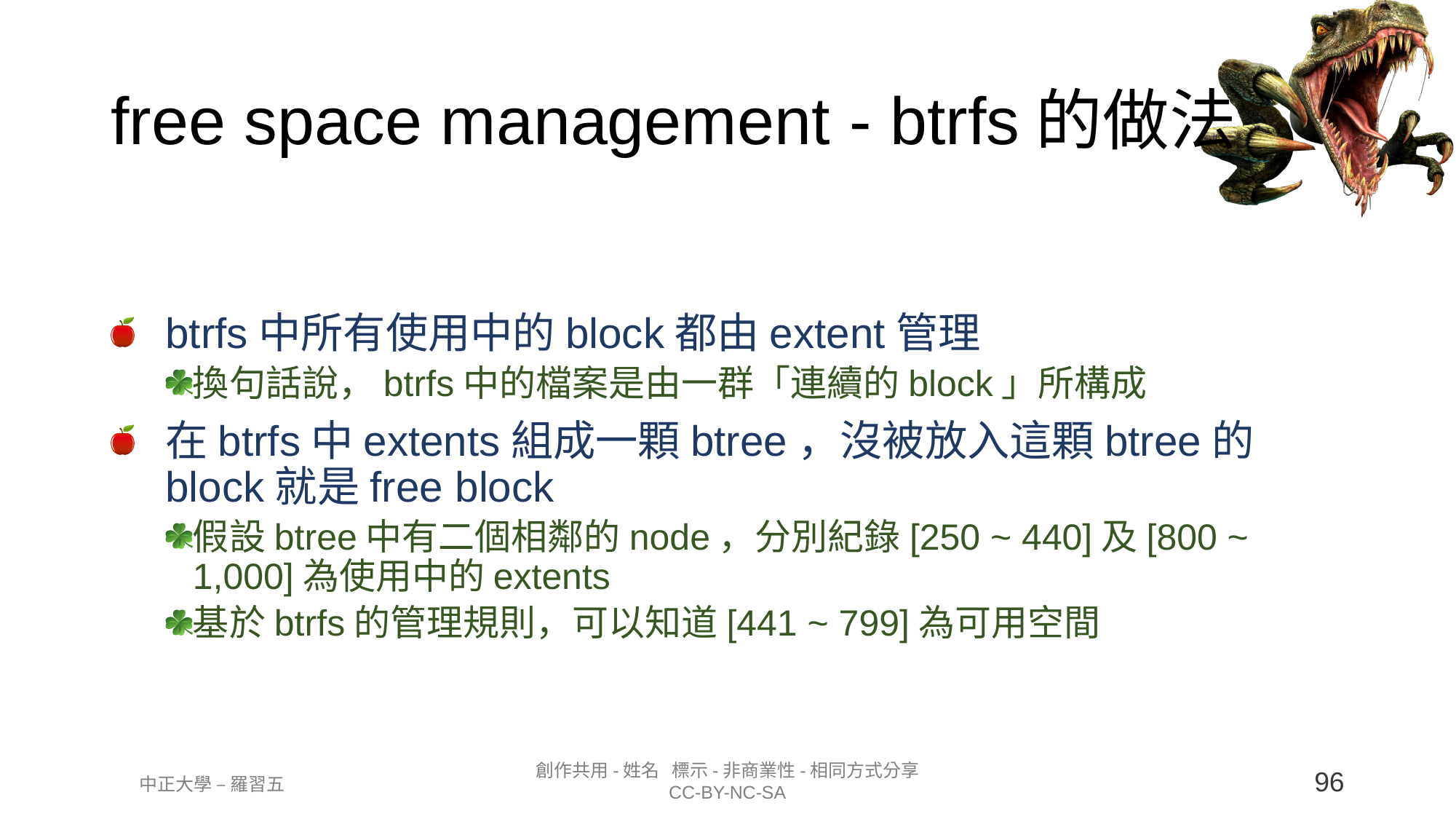

# free space management - btrfs的做法
btrfs中所有使用中的block都由extent管理
換句話說，btrfs中的檔案是由一群「連續的block」所構成
在btrfs中extents組成一顆btree，沒被放入這顆btree的block就是free block
假設btree中有二個相鄰的node，分別紀錄[250 ~ 440]及[800 ~ 1,000]為使用中的extents
基於btrfs的管理規則，可以知道[441 ~ 799]為可用空間